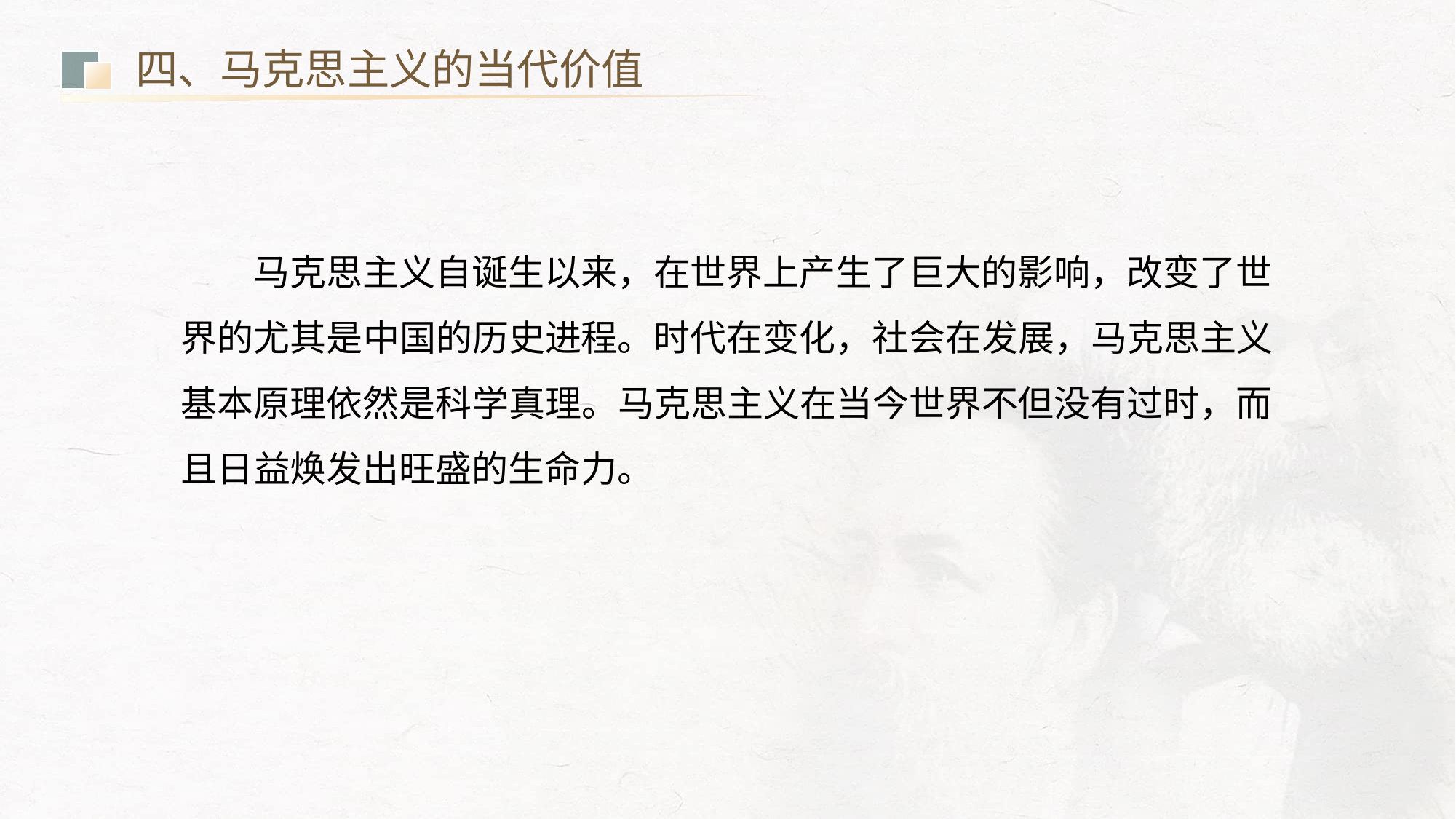

四、马克思主义的当代价值

马克思主义自诞生以来，在世界上产生了巨大的影响，改变了世界的尤其是中国的历史进程。时代在变化，社会在发展，马克思主义基本原理依然是科学真理。马克思主义在当今世界不但没有过时，而且日益焕发出旺盛的生命力。